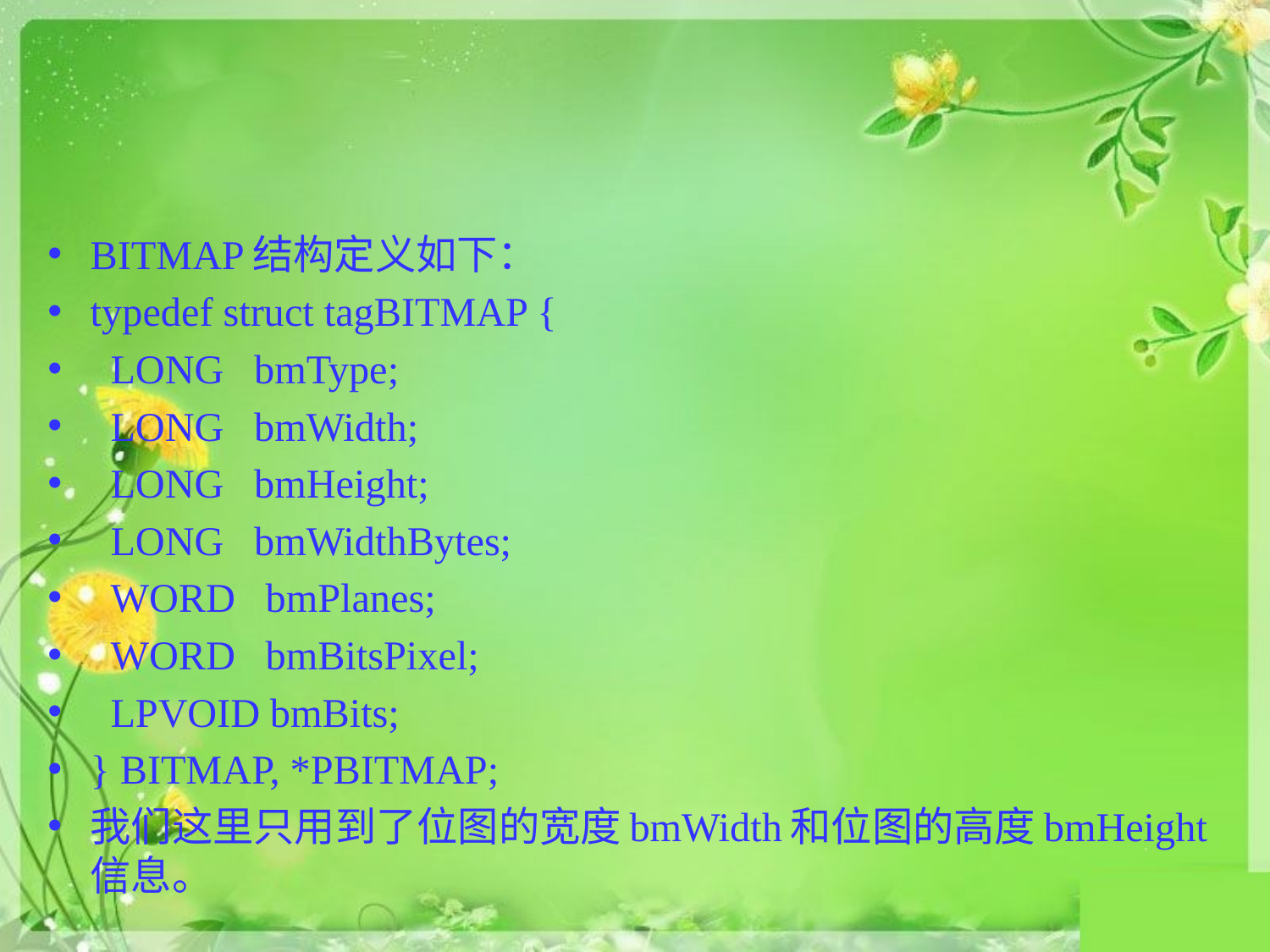

#
BITMAP结构定义如下：
typedef struct tagBITMAP {
  LONG   bmType;
  LONG   bmWidth;
  LONG   bmHeight;
  LONG   bmWidthBytes;
  WORD   bmPlanes;
  WORD   bmBitsPixel;
  LPVOID bmBits;
} BITMAP, *PBITMAP;
我们这里只用到了位图的宽度bmWidth和位图的高度bmHeight信息。